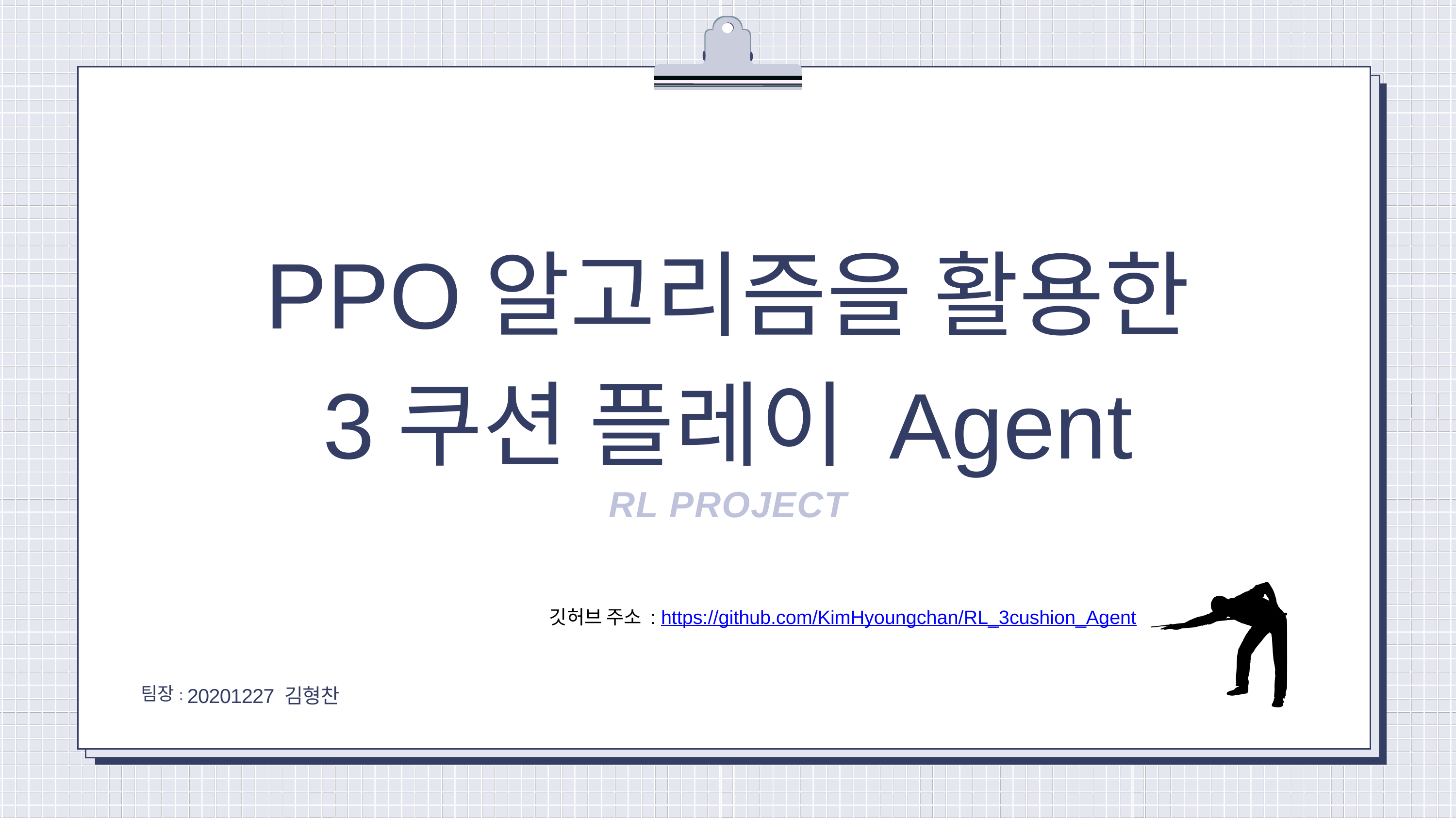

PPO알고리즘을 활용한 3쿠션 플레이 Agent
RL PROJECT

깃허브 주소 : https://github.com/KimHyoungchan/RL_3cushion_Agent
팀장:
20201227 김형찬